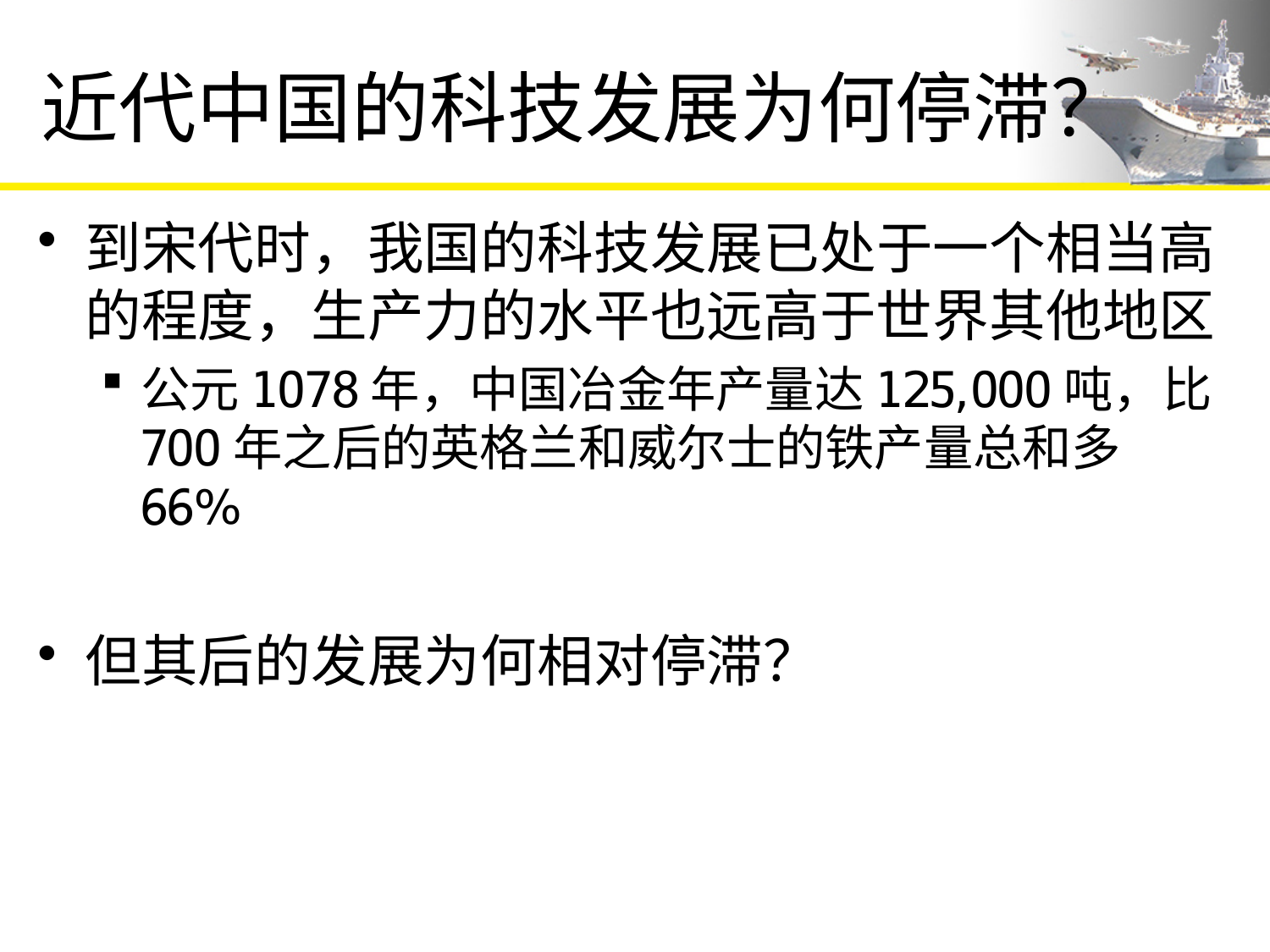

# 近代中国的科技发展为何停滞？
到宋代时，我国的科技发展已处于一个相当高的程度，生产力的水平也远高于世界其他地区
公元1078年，中国冶金年产量达125,000吨，比700年之后的英格兰和威尔士的铁产量总和多66%

但其后的发展为何相对停滞？